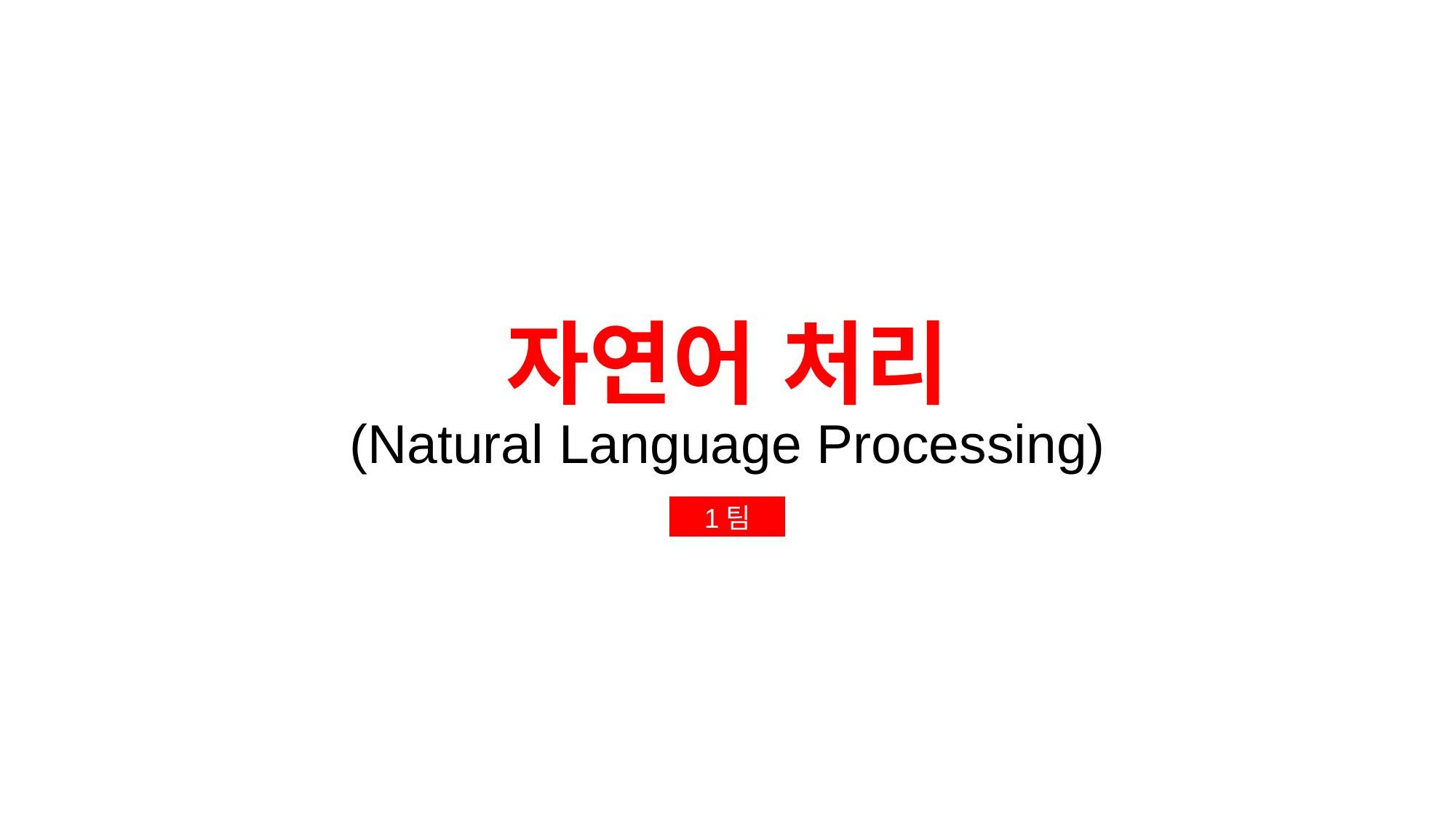

# 자연어 처리 (Natural Language Processing)
1팀